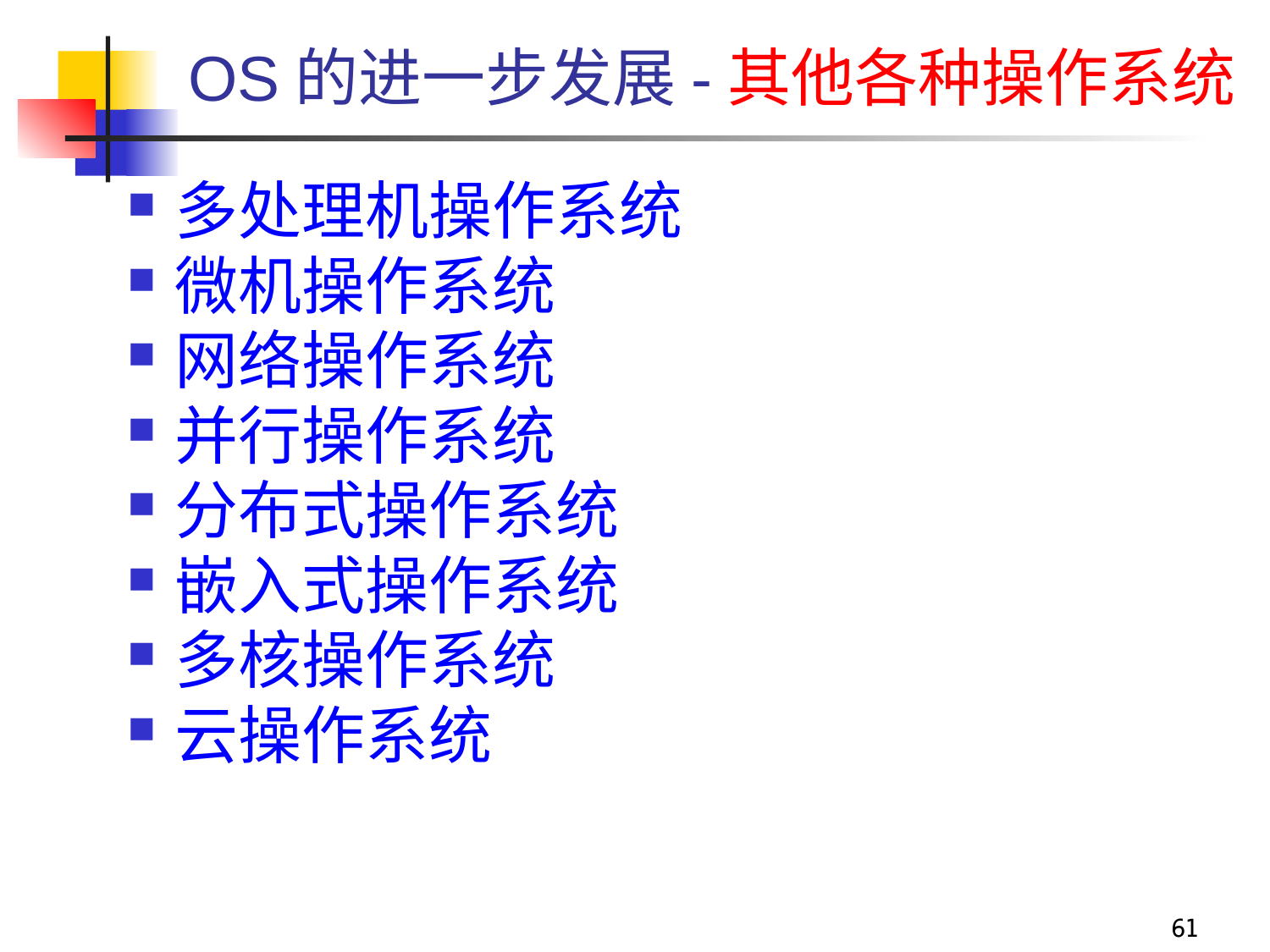

OS的进一步发展-其他各种操作系统
多处理机操作系统
微机操作系统
网络操作系统
并行操作系统
分布式操作系统
嵌入式操作系统
多核操作系统
云操作系统
61